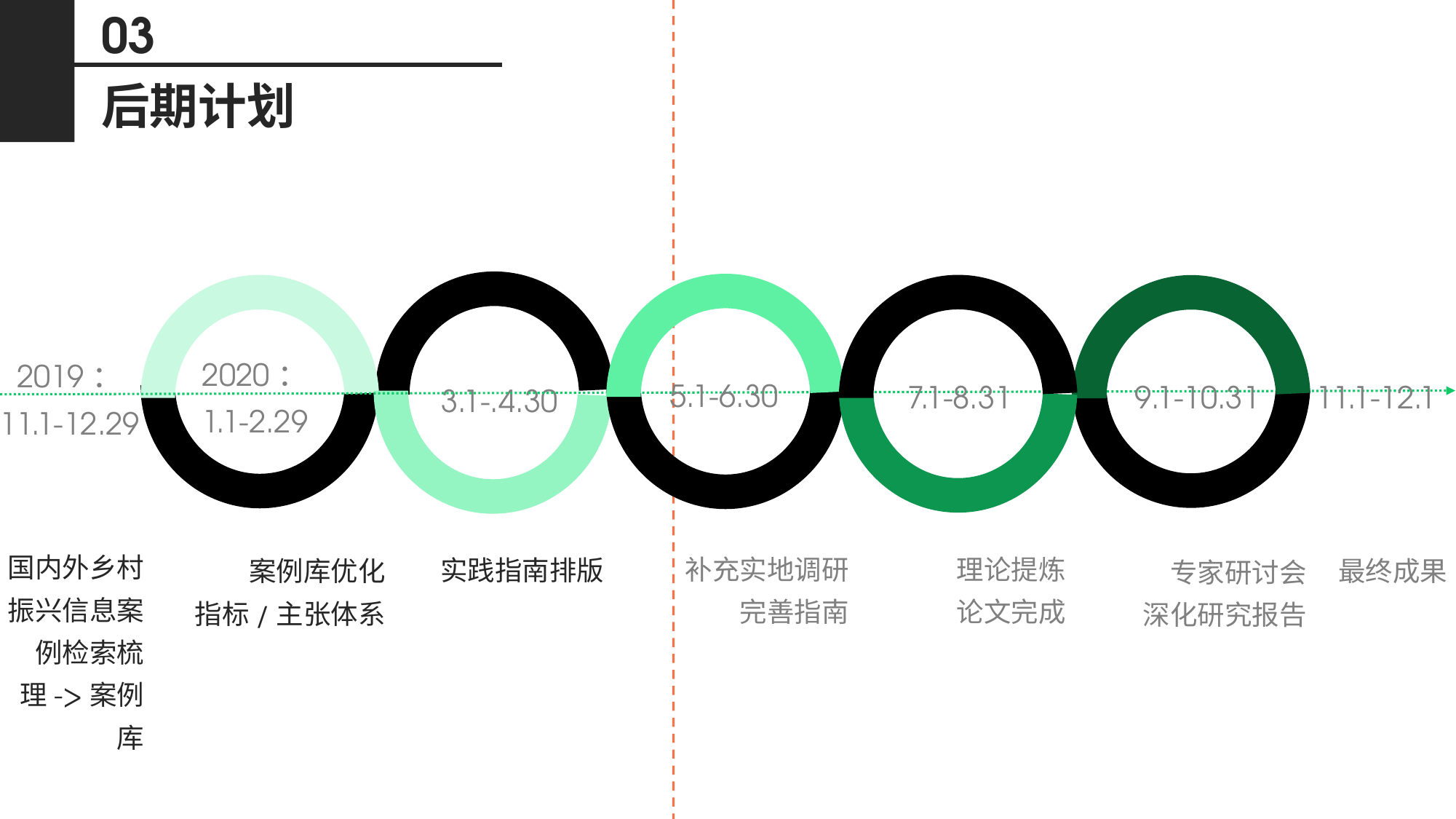

03
后期计划

9.1-10.31
专家研讨会
深化研究报告

5.1-6.30
补充实地调研
完善指南

7.1-8.31
理论提炼
论文完成

2020：
1.1-2.29
2019：
11.1-12.29
11.1-12.1
最终成果
3.1-.4.30
国内外乡村振兴信息案例检索梳理->案例库
案例库优化
指标/主张体系
实践指南排版